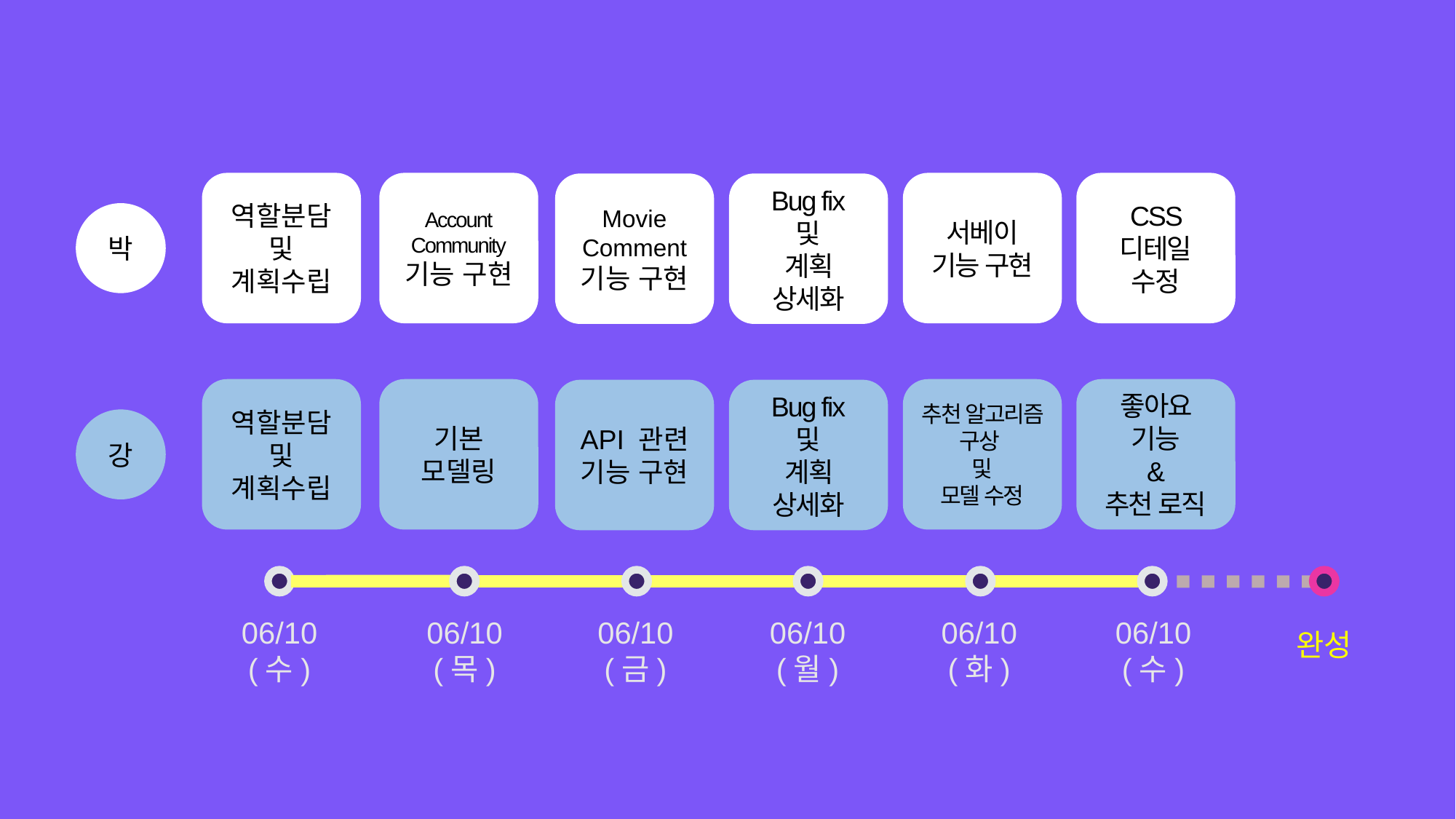

역할분담 및
계획수립
Account
Community
기능 구현
서베이
기능 구현
CSS 디테일
수정
Movie
Comment
기능 구현
Bug fix
및
계획 상세화
박
역할분담 및
계획수립
기본
모델링
추천 알고리즘 구상
및
모델 수정
좋아요 기능
&
추천 로직
API 관련
기능 구현
Bug fix
및
계획 상세화
강

06/10 (수)

06/10 (목)

06/10 (금)

06/10 (월)

06/10 (화)

06/10 (수)

완성